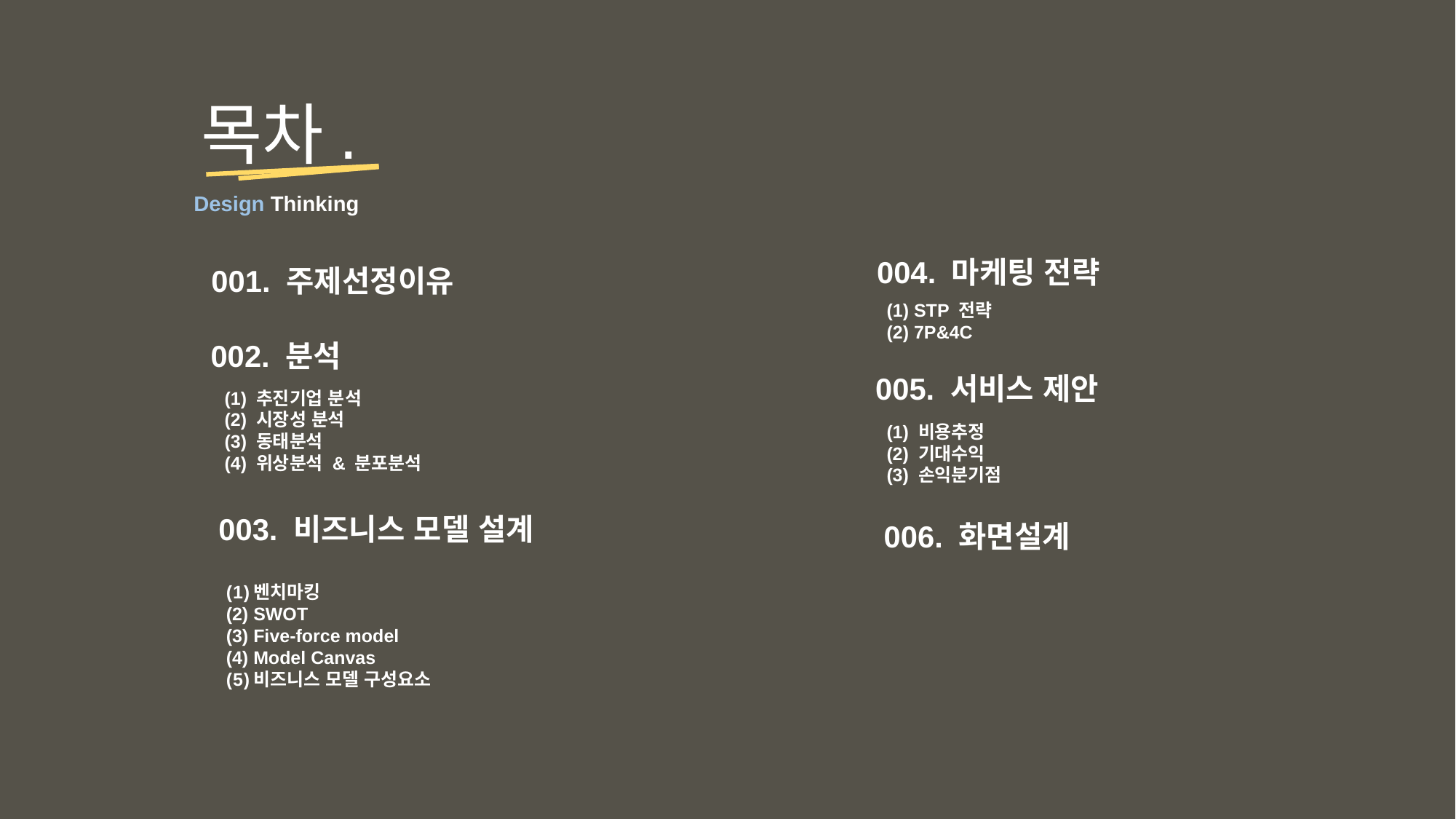

목차.
Design Thinking
004. 마케팅 전략
001. 주제선정이유
STP 전략
7P&4C
002. 분석
005. 서비스 제안
(1) 추진기업 분석
(2) 시장성 분석
(3) 동태분석
(4) 위상분석 & 분포분석
(1) 비용추정
(2) 기대수익
(3) 손익분기점
003. 비즈니스 모델 설계
006. 화면설계

벤치마킹
SWOT
Five-force model
Model Canvas
비즈니스 모델 구성요소